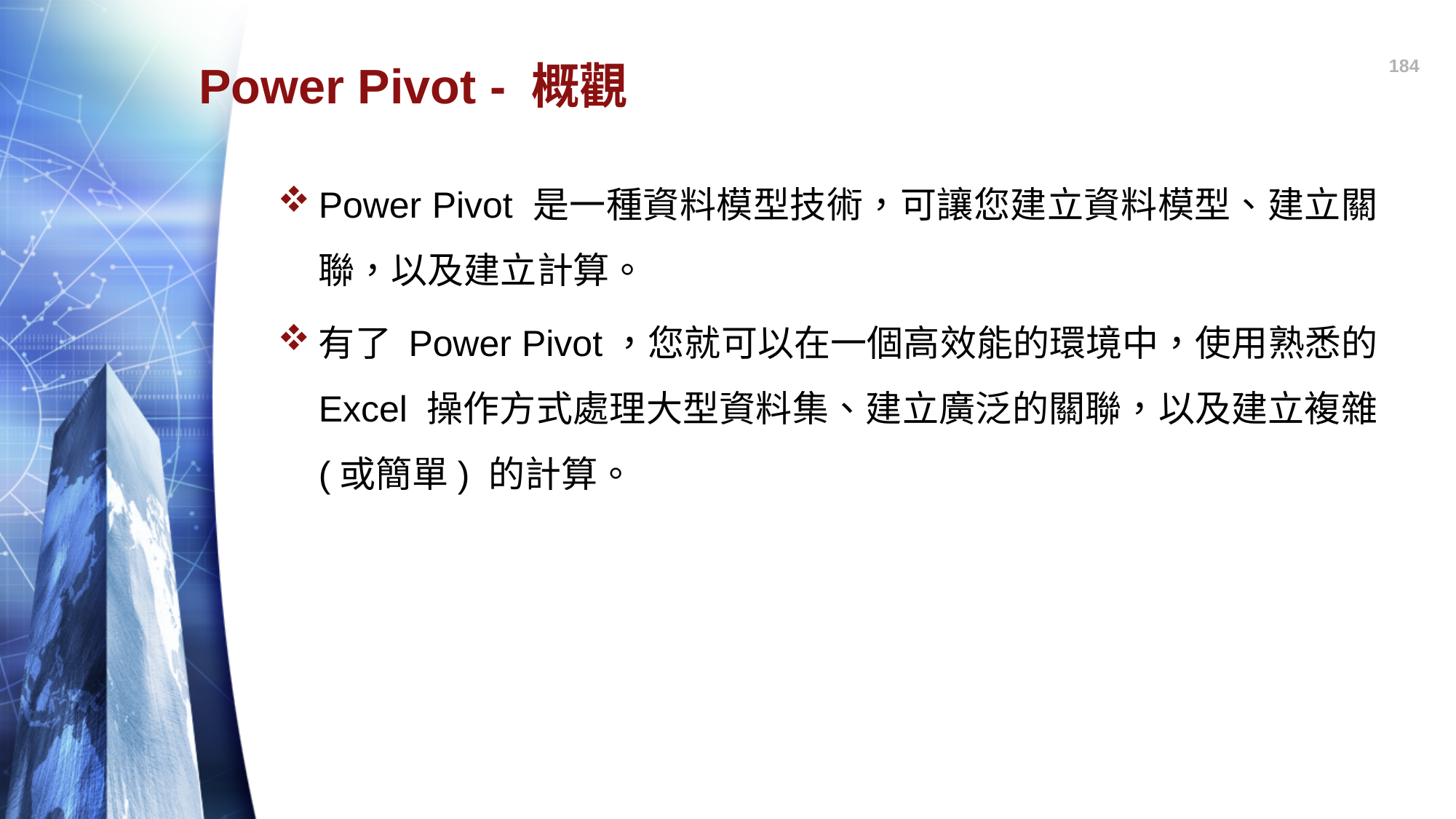

184
# Power Pivot - 概觀
Power Pivot 是一種資料模型技術，可讓您建立資料模型、建立關聯，以及建立計算。
有了 Power Pivot，您就可以在一個高效能的環境中，使用熟悉的 Excel 操作方式處理大型資料集、建立廣泛的關聯，以及建立複雜 (或簡單) 的計算。